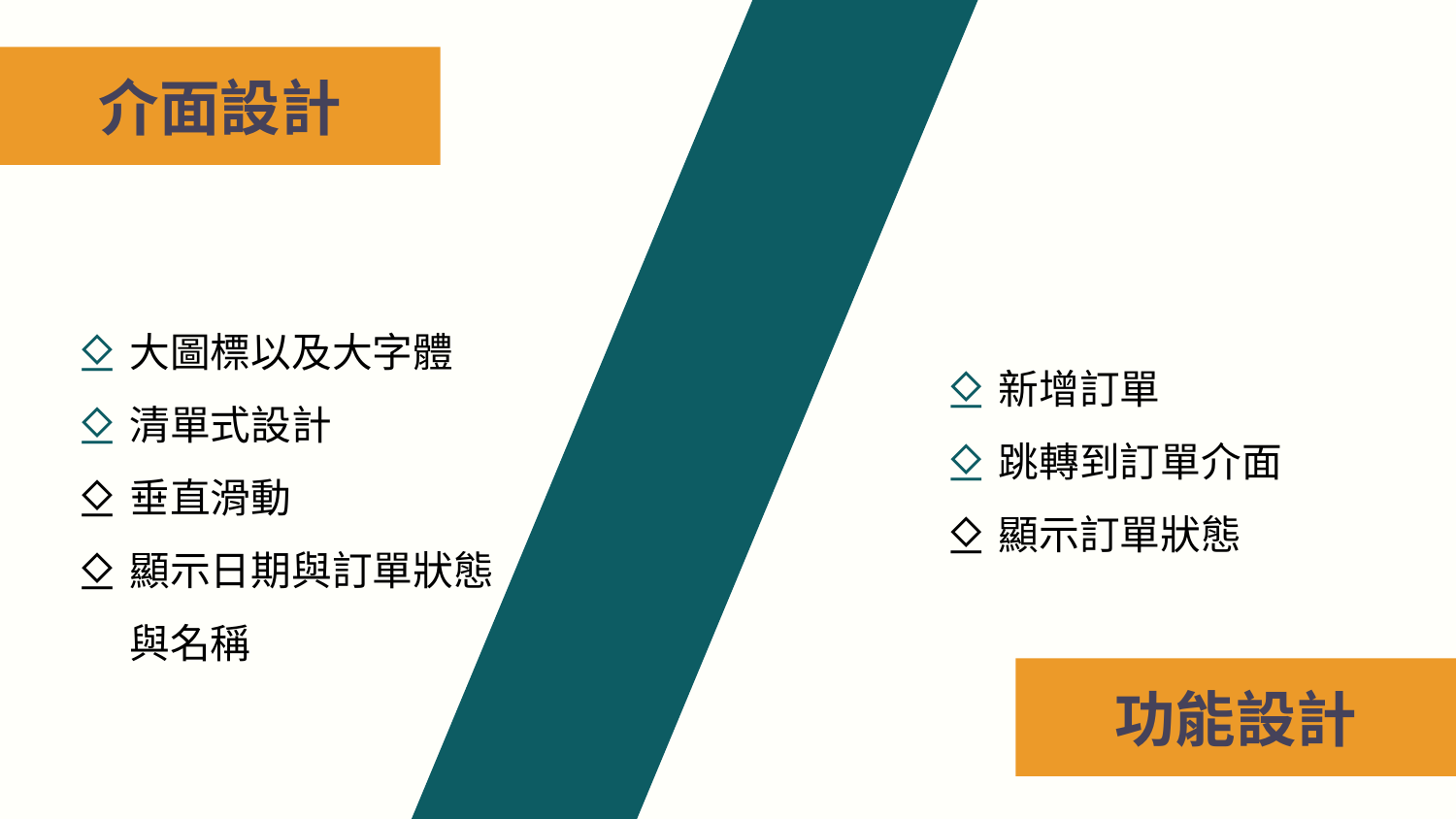

介面設計
大圖標以及大字體
清單式設計
垂直滑動
顯示日期與訂單狀態與名稱
新增訂單
跳轉到訂單介面
顯示訂單狀態
功能設計